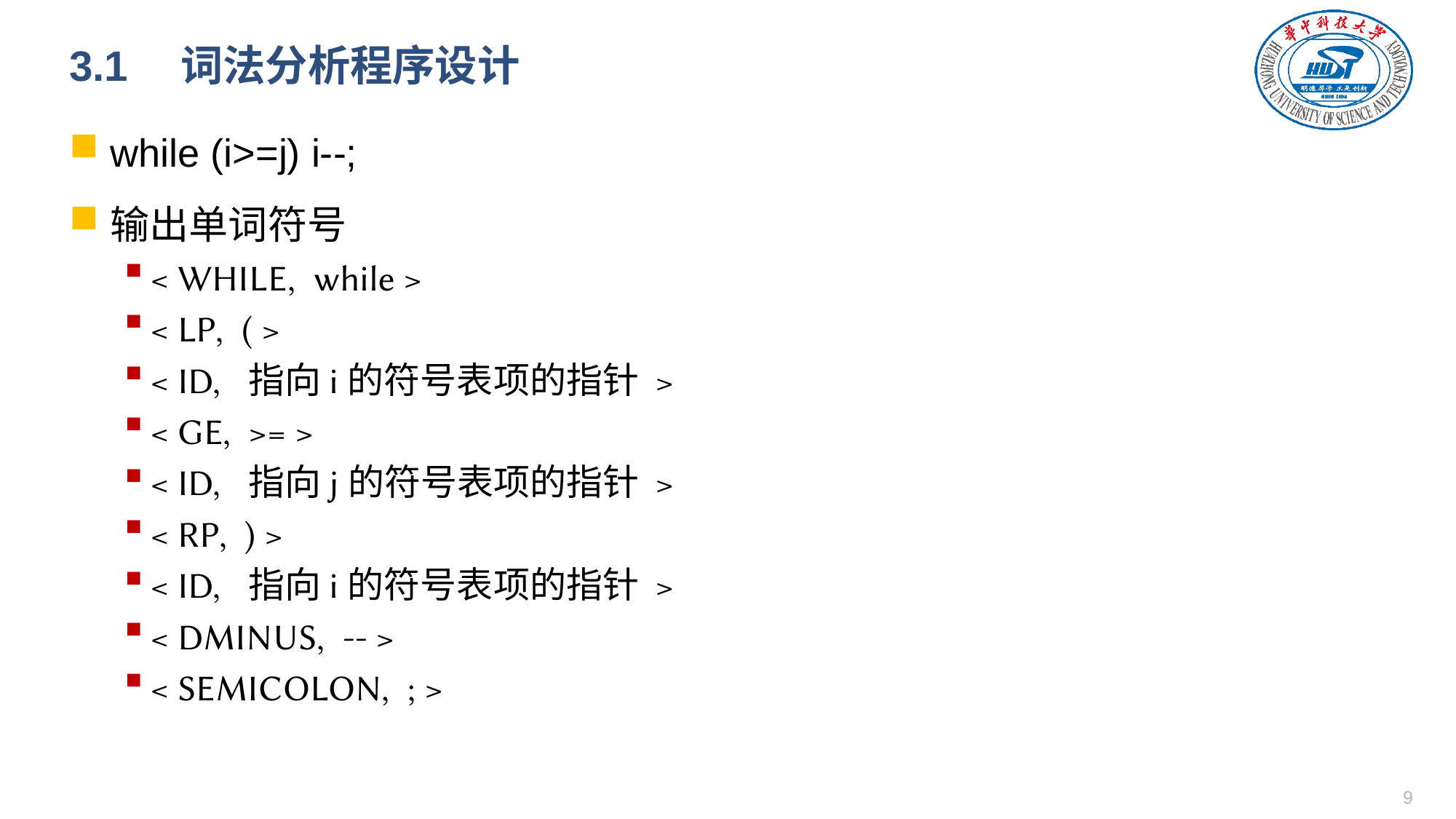

# 3.1　词法分析程序设计
while (i>=j) i--;
输出单词符号
< WHILE,  while >
< LP,  ( >
< ID,  指向i的符号表项的指针 >
< GE,  >= >
< ID,  指向j的符号表项的指针 >
< RP,  ) >
< ID,  指向i的符号表项的指针 >
< DMINUS,  -- >
< SEMICOLON,  ; >
9